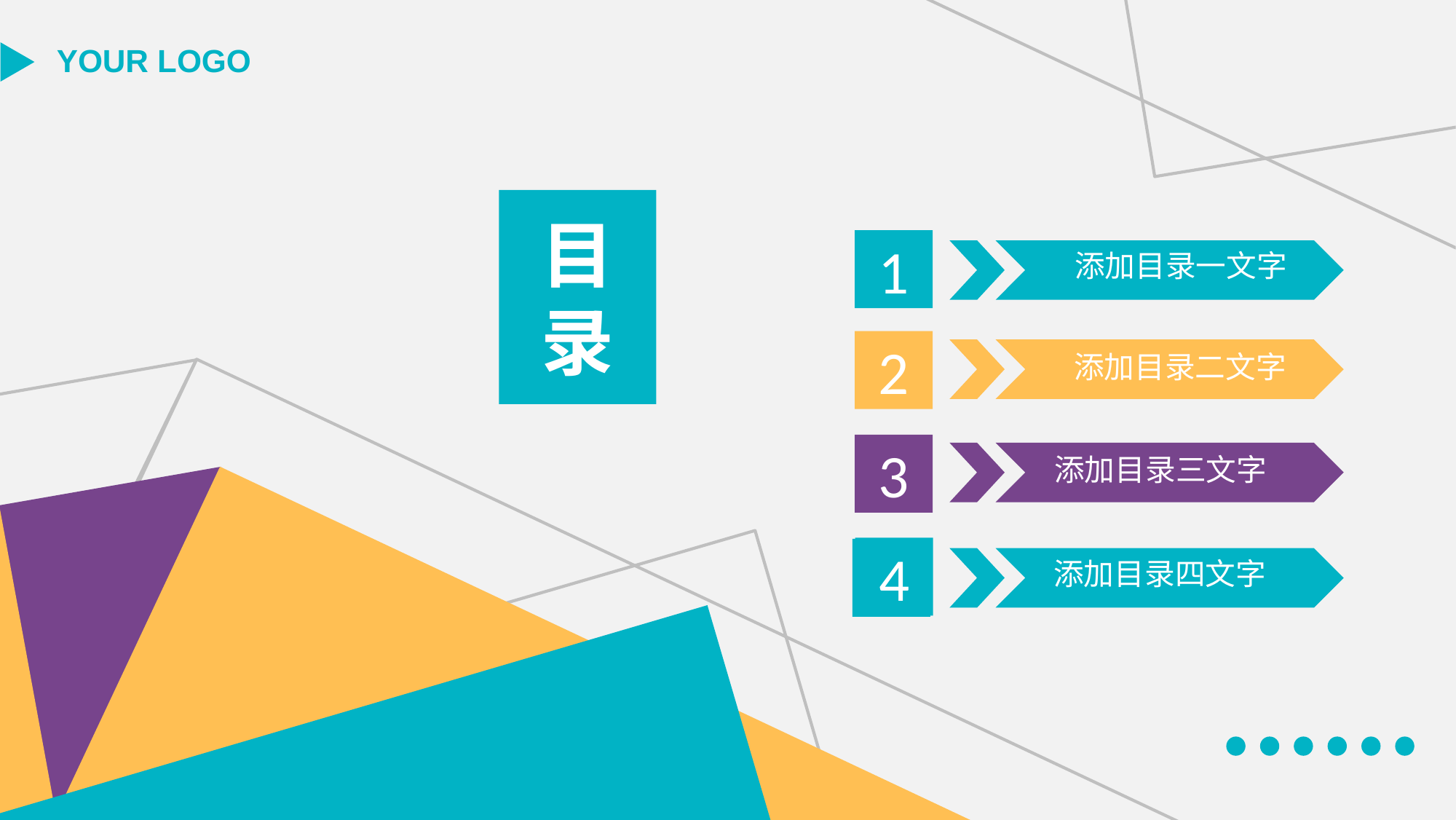

YOUR LOGO

目
录
1

添加目录一文字
2

添加目录二文字
3

添加目录三文字
4
1

添加目录四文字